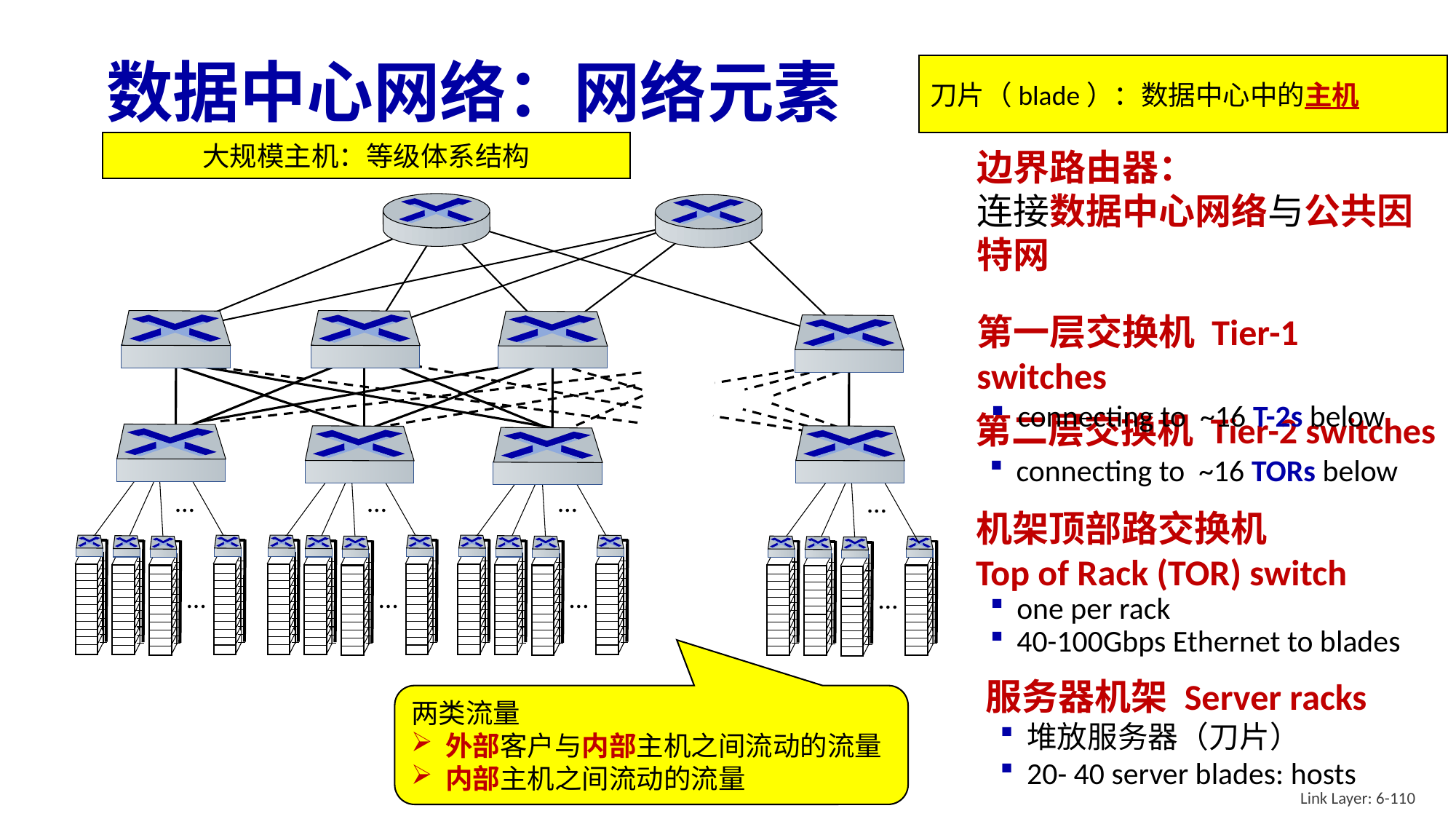

# 数据中心网络：网络元素
刀片（blade）：数据中心中的主机
大规模主机：等级体系结构
边界路由器：
连接数据中心网络与公共因特网

第一层交换机 Tier-1 switches
connecting to  ~16 T-2s below

第二层交换机 Tier-2 switches
connecting to  ~16 TORs below

…

…
…

…
…

…

…

…
机架顶部路交换机
Top of Rack (TOR) switch
one per rack
40-100Gbps Ethernet to blades

服务器机架 Server racks
堆放服务器（刀片）
20- 40 server blades: hosts
两类流量
外部客户与内部主机之间流动的流量
内部主机之间流动的流量
Link Layer: 6-110